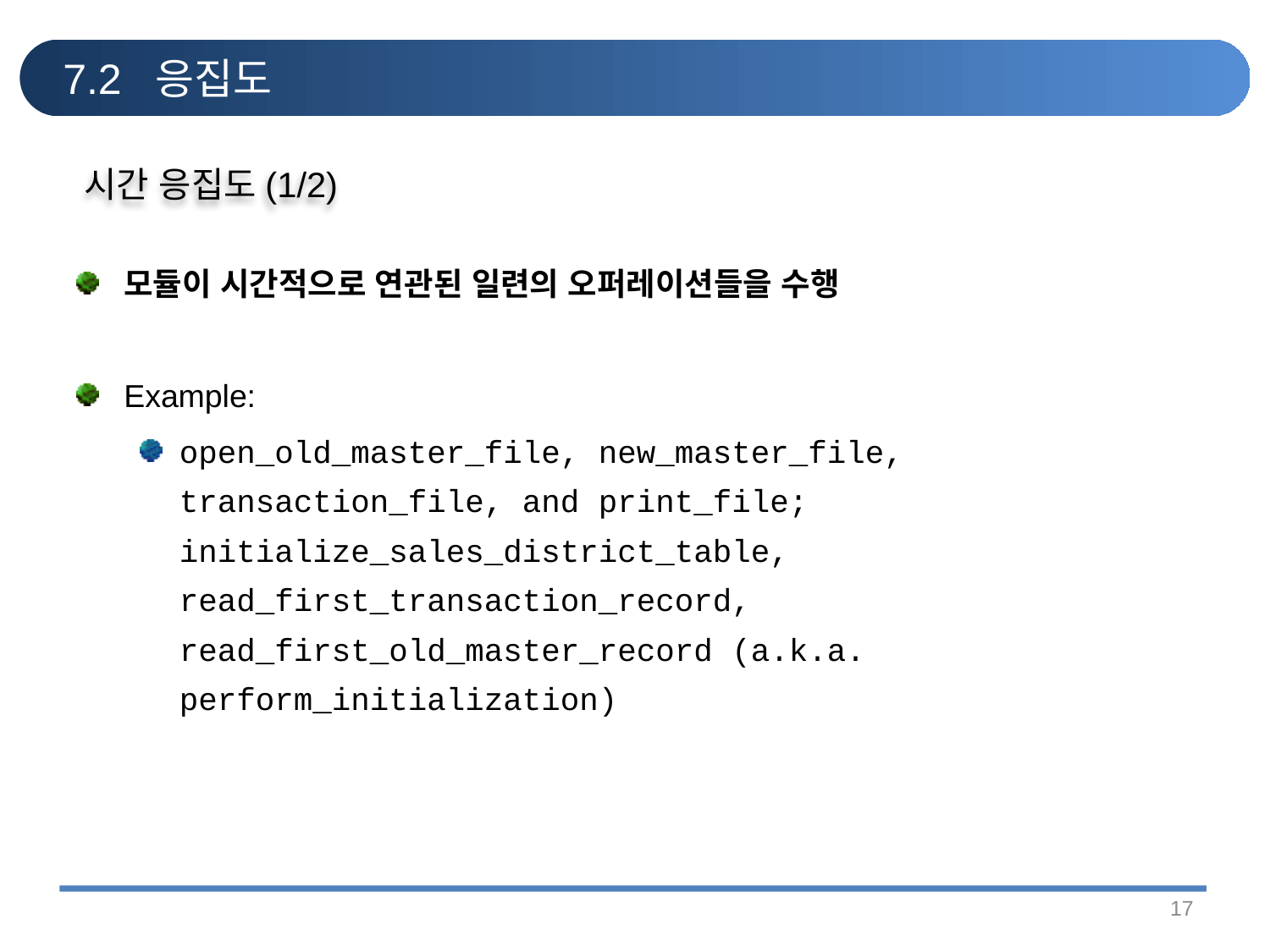

# 7.2  응집도
시간 응집도(1/2)
모듈이 시간적으로 연관된 일련의 오퍼레이션들을 수행

Example:
open_old_master_file, new_master_file, transaction_file, and print_file; initialize_sales_district_table, read_first_transaction_record, read_first_old_master_record (a.k.a. perform_initialization)
17